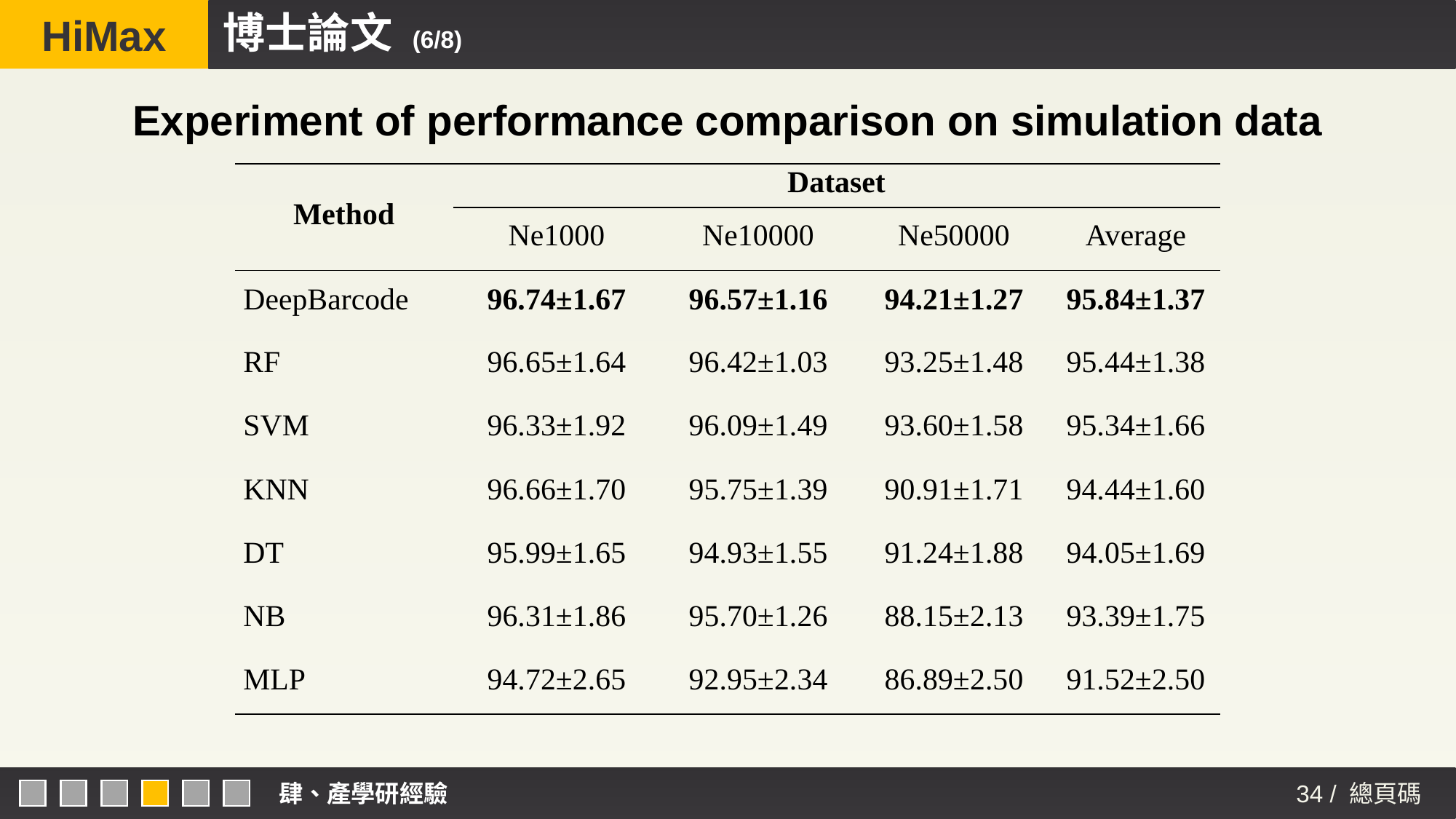

# 博士論文 (6/8)
Experiment of performance comparison on simulation data
| Method | Dataset |  |  |  |
| --- | --- | --- | --- | --- |
|  | Ne1000 | Ne10000 | Ne50000 | Average |
| DeepBarcode | 96.74±1.67 | 96.57±1.16 | 94.21±1.27 | 95.84±1.37 |
| RF | 96.65±1.64 | 96.42±1.03 | 93.25±1.48 | 95.44±1.38 |
| SVM | 96.33±1.92 | 96.09±1.49 | 93.60±1.58 | 95.34±1.66 |
| KNN | 96.66±1.70 | 95.75±1.39 | 90.91±1.71 | 94.44±1.60 |
| DT | 95.99±1.65 | 94.93±1.55 | 91.24±1.88 | 94.05±1.69 |
| NB | 96.31±1.86 | 95.70±1.26 | 88.15±2.13 | 93.39±1.75 |
| MLP | 94.72±2.65 | 92.95±2.34 | 86.89±2.50 | 91.52±2.50 |